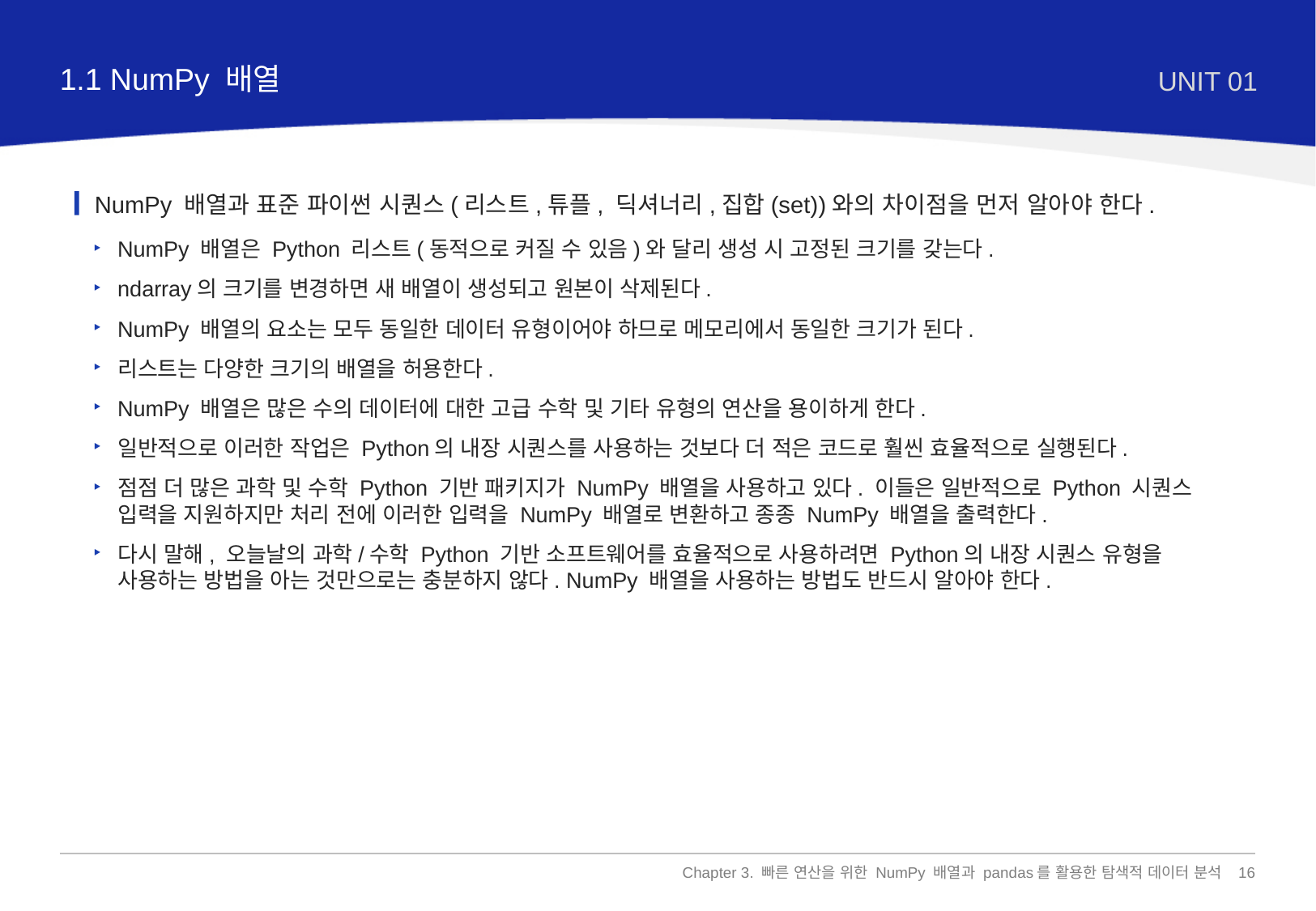

1.1 NumPy 배열
UNIT 01
NumPy 배열과 표준 파이썬 시퀀스(리스트,튜플, 딕셔너리,집합(set))와의 차이점을 먼저 알아야 한다.

NumPy 배열은 Python 리스트(동적으로 커질 수 있음)와 달리 생성 시 고정된 크기를 갖는다.
ndarray의 크기를 변경하면 새 배열이 생성되고 원본이 삭제된다.
NumPy 배열의 요소는 모두 동일한 데이터 유형이어야 하므로 메모리에서 동일한 크기가 된다.
리스트는 다양한 크기의 배열을 허용한다.
NumPy 배열은 많은 수의 데이터에 대한 고급 수학 및 기타 유형의 연산을 용이하게 한다.
일반적으로 이러한 작업은 Python의 내장 시퀀스를 사용하는 것보다 더 적은 코드로 훨씬 효율적으로 실행된다.
점점 더 많은 과학 및 수학 Python 기반 패키지가 NumPy 배열을 사용하고 있다. 이들은 일반적으로 Python 시퀀스 입력을 지원하지만 처리 전에 이러한 입력을 NumPy 배열로 변환하고 종종 NumPy 배열을 출력한다.
다시 말해, 오늘날의 과학/수학 Python 기반 소프트웨어를 효율적으로 사용하려면 Python의 내장 시퀀스 유형을 사용하는 방법을 아는 것만으로는 충분하지 않다. NumPy 배열을 사용하는 방법도 반드시 알아야 한다.